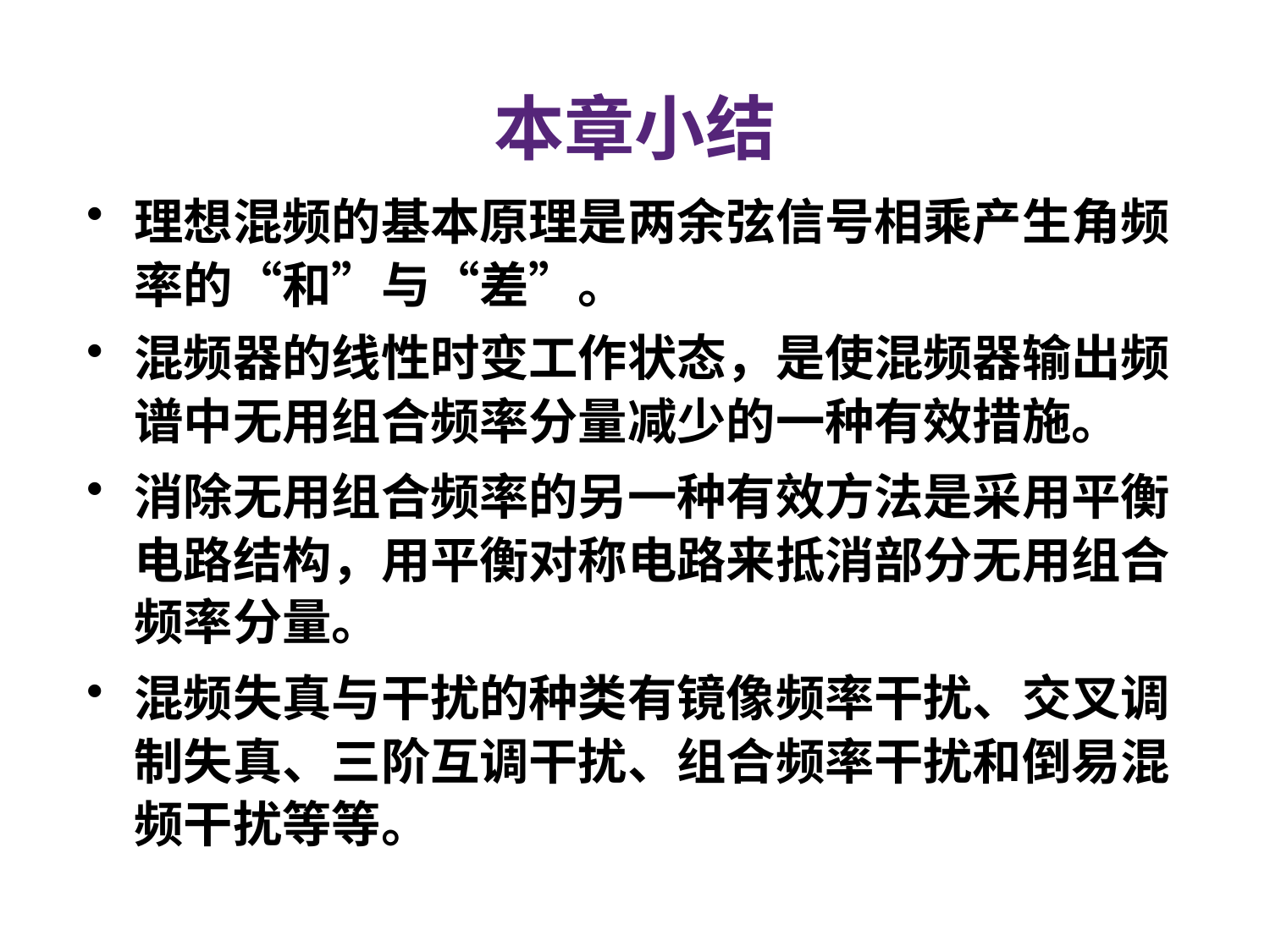

# 本章小结
理想混频的基本原理是两余弦信号相乘产生角频率的“和”与“差”。
混频器的线性时变工作状态，是使混频器输出频谱中无用组合频率分量减少的一种有效措施。
消除无用组合频率的另一种有效方法是采用平衡电路结构，用平衡对称电路来抵消部分无用组合频率分量。
混频失真与干扰的种类有镜像频率干扰、交叉调制失真、三阶互调干扰、组合频率干扰和倒易混频干扰等等。